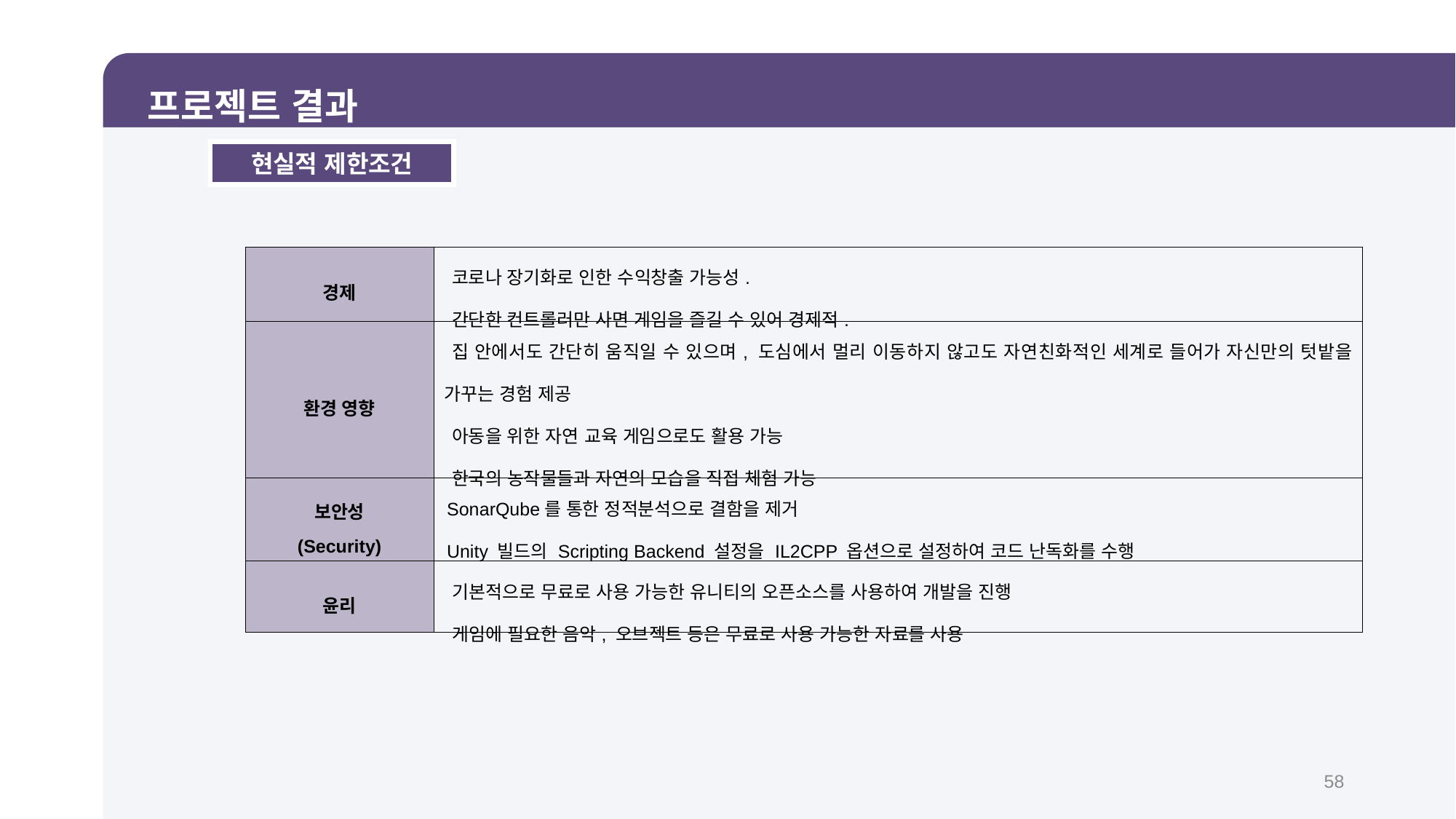

프로젝트 결과
현실적 제한조건
| 경제 | 코로나 장기화로 인한 수익창출 가능성. 간단한 컨트롤러만 사면 게임을 즐길 수 있어 경제적. |
| --- | --- |
| 환경 영향 | 집 안에서도 간단히 움직일 수 있으며, 도심에서 멀리 이동하지 않고도 자연친화적인 세계로 들어가 자신만의 텃밭을 가꾸는 경험 제공 아동을 위한 자연 교육 게임으로도 활용 가능 한국의 농작물들과 자연의 모습을 직접 체험 가능 |
| 보안성 (Security) | SonarQube를 통한 정적분석으로 결함을 제거 Unity 빌드의 Scripting Backend 설정을 IL2CPP 옵션으로 설정하여 코드 난독화를 수행 |
| 윤리 | 기본적으로 무료로 사용 가능한 유니티의 오픈소스를 사용하여 개발을 진행 게임에 필요한 음악, 오브젝트 등은 무료로 사용 가능한 자료를 사용 |
58